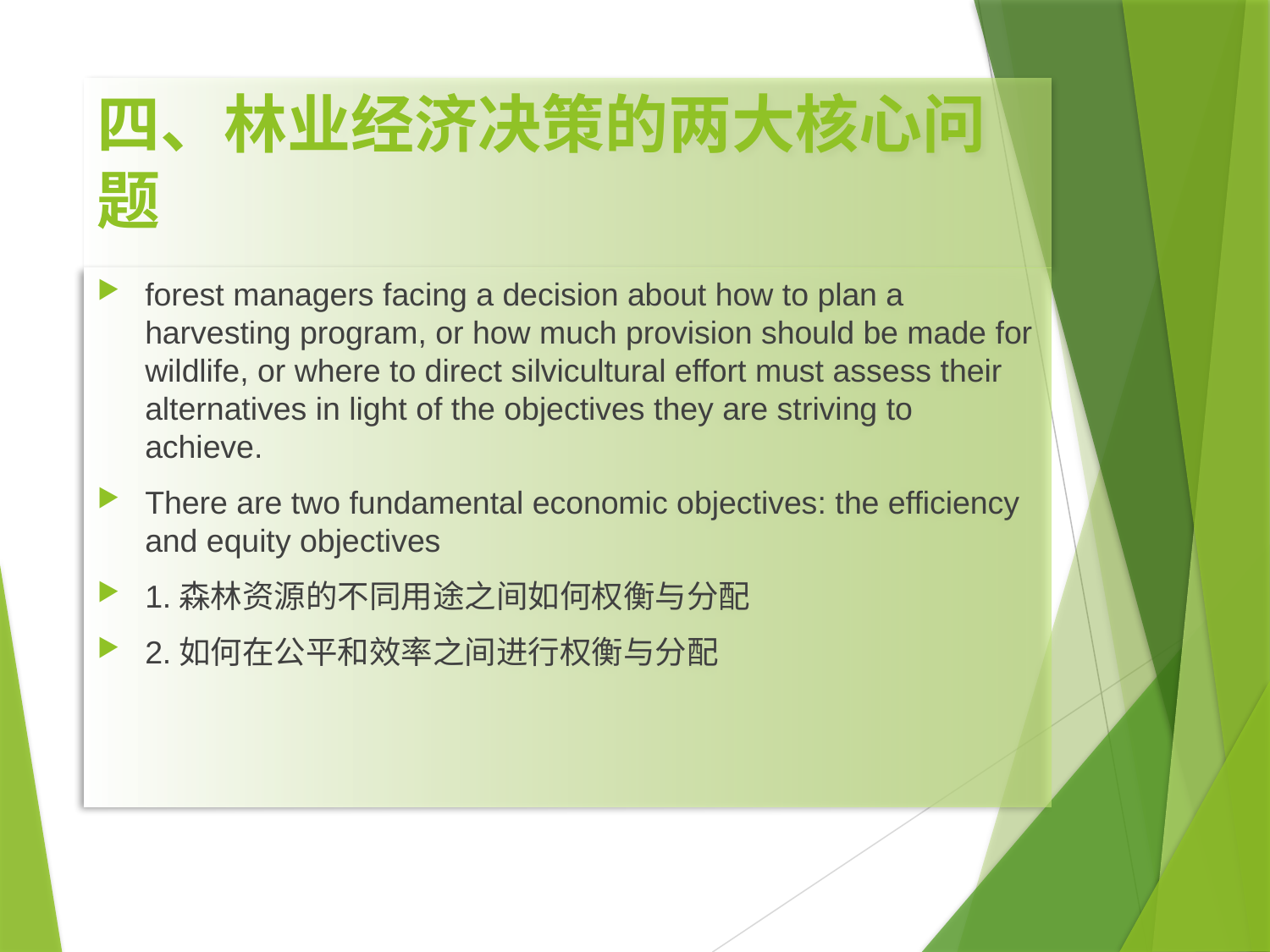

# 四、林业经济决策的两大核心问题
forest managers facing a decision about how to plan a harvesting program, or how much provision should be made for wildlife, or where to direct silvicultural effort must assess their alternatives in light of the objectives they are striving to achieve.
There are two fundamental economic objectives: the efficiency and equity objectives
1.森林资源的不同用途之间如何权衡与分配
2.如何在公平和效率之间进行权衡与分配